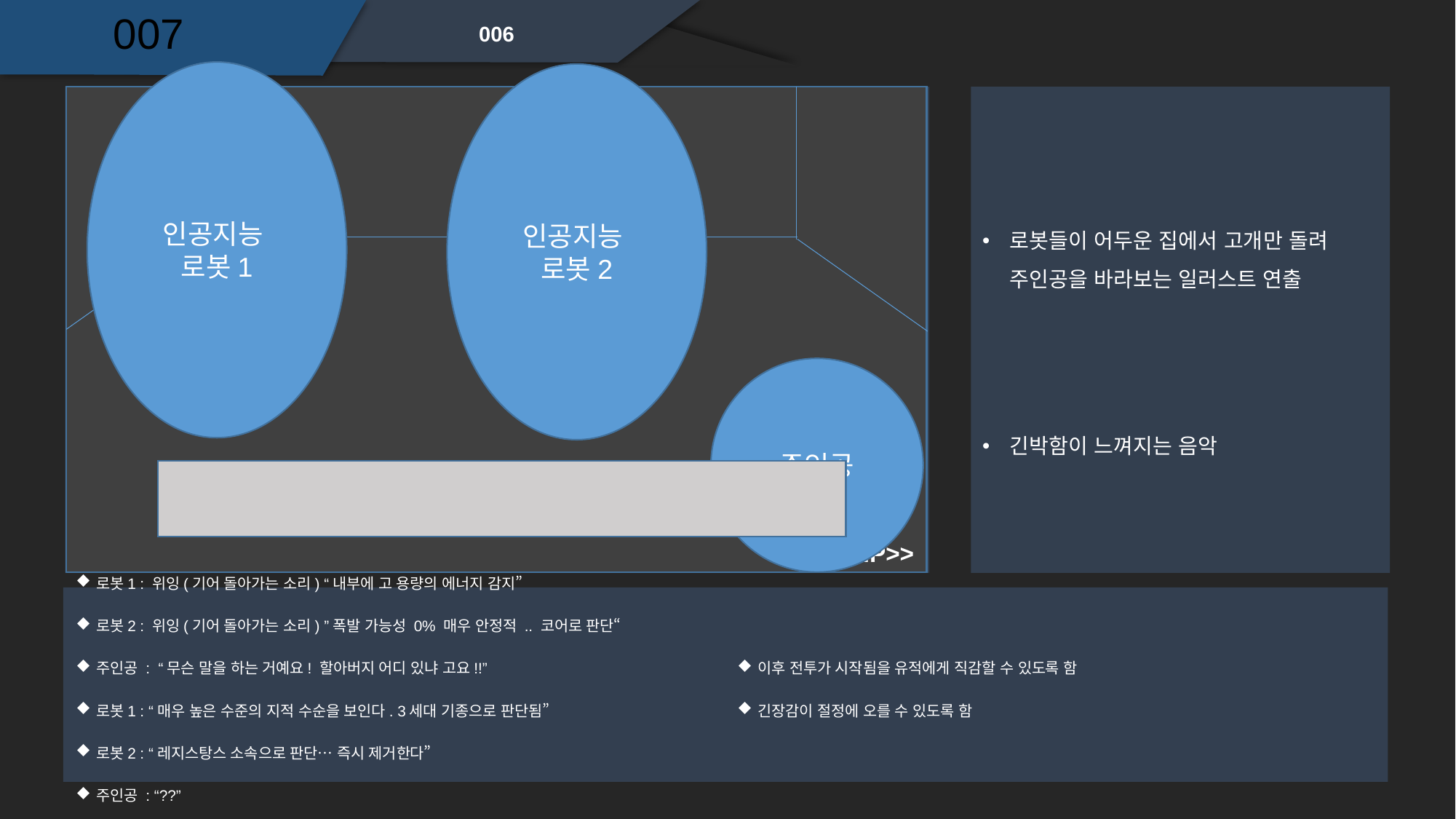

007
006
인공지능
로봇1
인공지능
로봇2

로봇들이 어두운 집에서 고개만 돌려 주인공을 바라보는 일러스트 연출
주인공
긴박함이 느껴지는 음악

SKIP>>
로봇1 : 위잉(기어 돌아가는 소리) “내부에 고 용량의 에너지 감지”
로봇2 : 위잉(기어 돌아가는 소리) ”폭발 가능성 0% 매우 안정적 .. 코어로 판단“
주인공 :  “무슨 말을 하는 거예요! 할아버지 어디 있냐 고요!!”
로봇1 : “매우 높은 수준의 지적 수순을 보인다. 3세대 기종으로 판단됨”
로봇2 : “레지스탕스 소속으로 판단… 즉시 제거한다”
주인공 : “??”
이후 전투가 시작됨을 유적에게 직감할 수 있도록 함
긴장감이 절정에 오를 수 있도록 함